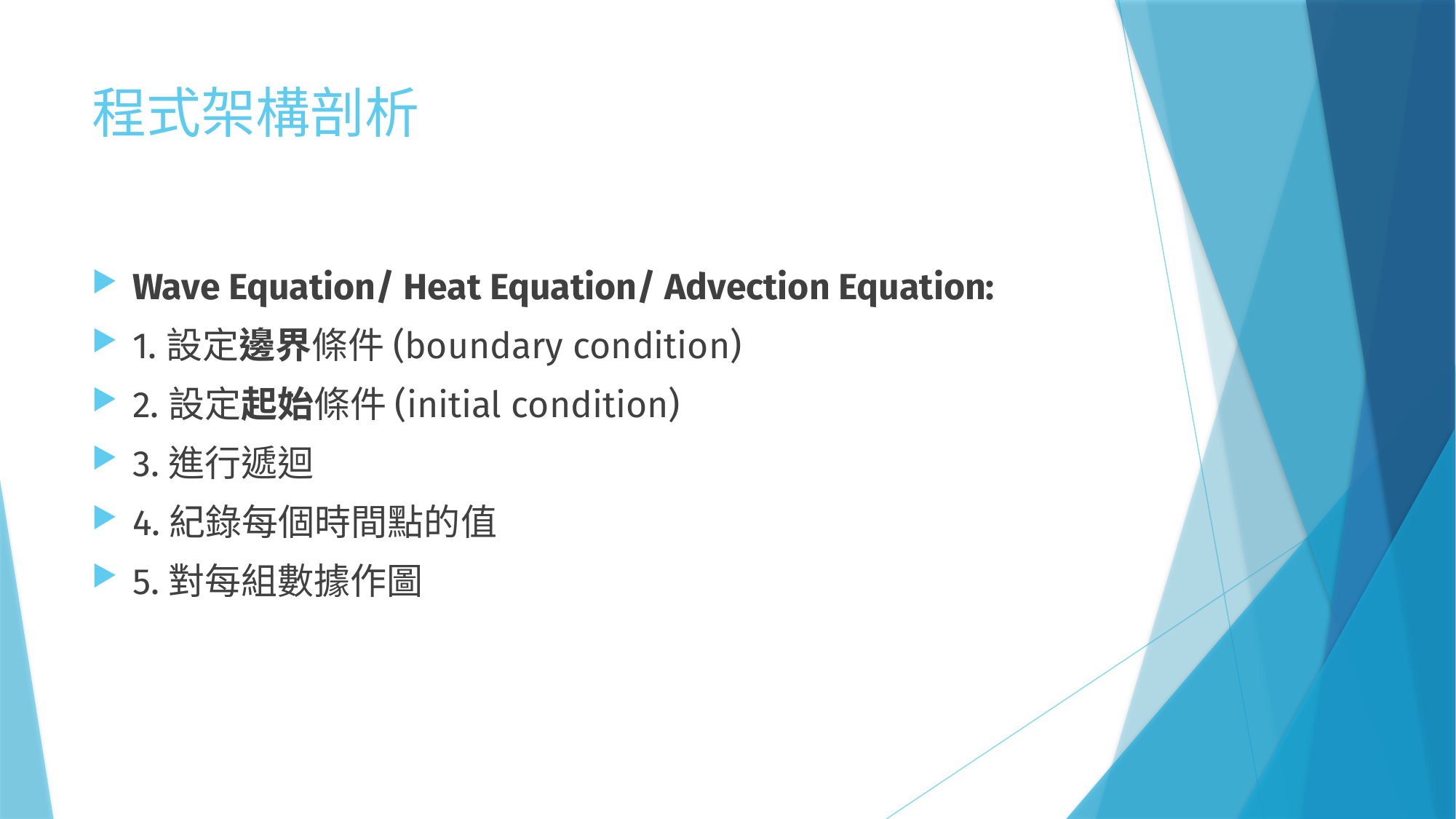

# 程式架構剖析
Wave Equation/ Heat Equation/ Advection Equation:
1.設定邊界條件(boundary condition)
2.設定起始條件(initial condition)
3.進行遞迴
4.紀錄每個時間點的值
5.對每組數據作圖